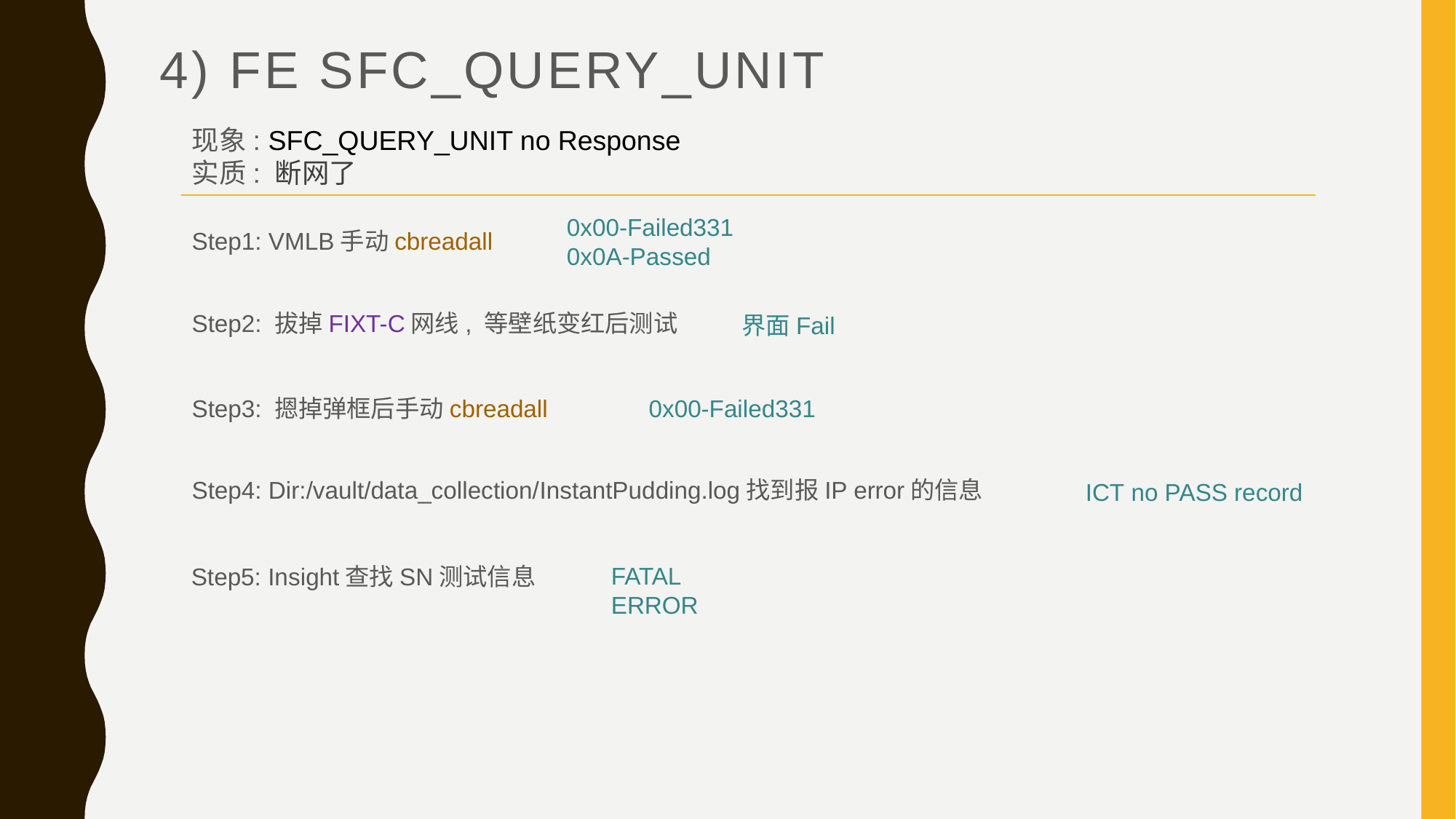

# 4) FE SFC_QUERY_UNIT
现象: SFC_QUERY_UNIT no Response
实质: 断网了
0x00-Failed331
0x0A-Passed
Step1: VMLB手动cbreadall
Step2: 拔掉FIXT-C网线, 等壁纸变红后测试
界面Fail
Step3: 摁掉弹框后手动cbreadall
0x00-Failed331
Step4: Dir:/vault/data_collection/InstantPudding.log找到报IP error的信息
ICT no PASS record
FATAL ERROR
Step5: Insight查找SN测试信息